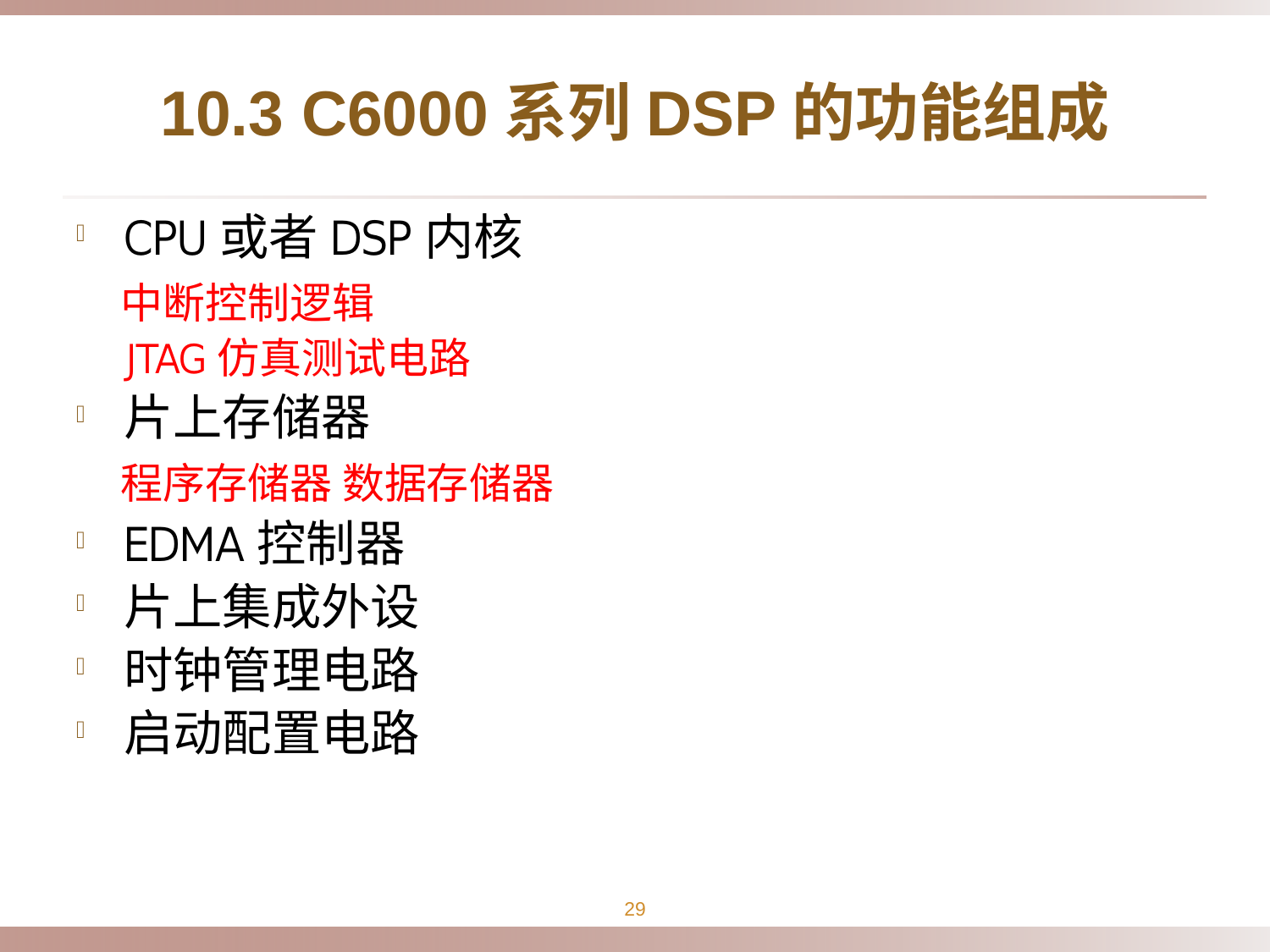

# 10.3 C6000系列DSP的功能组成
CPU或者DSP内核
   中断控制逻辑
    JTAG仿真测试电路
片上存储器
   程序存储器 数据存储器
EDMA控制器
片上集成外设
时钟管理电路
启动配置电路

29